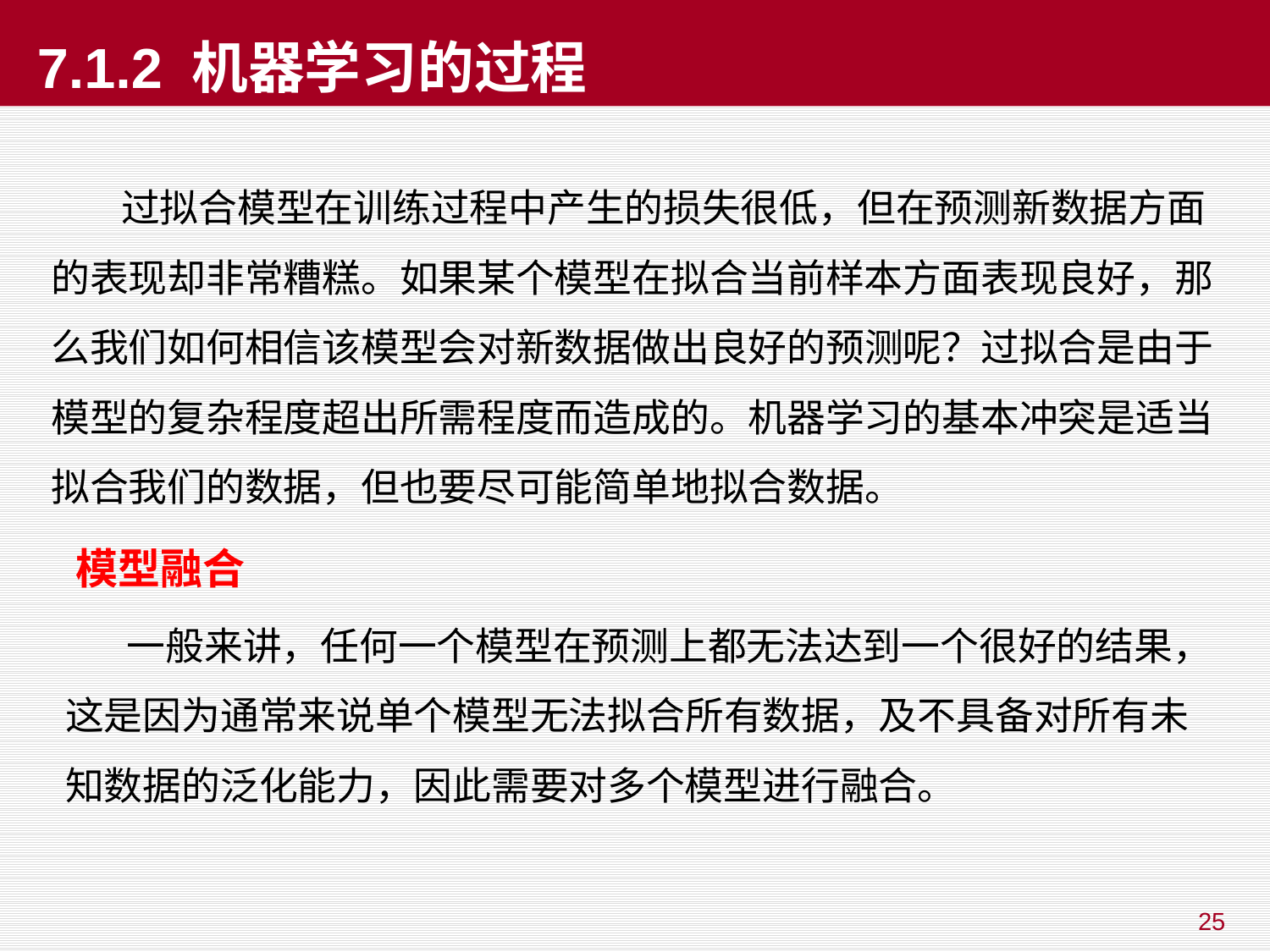

# 7.1.2 机器学习的过程
       过拟合模型在训练过程中产生的损失很低，但在预测新数据方面的表现却非常糟糕。如果某个模型在拟合当前样本方面表现良好，那么我们如何相信该模型会对新数据做出良好的预测呢？过拟合是由于模型的复杂程度超出所需程度而造成的。机器学习的基本冲突是适当拟合我们的数据，但也要尽可能简单地拟合数据。
模型融合
      一般来讲，任何一个模型在预测上都无法达到一个很好的结果，这是因为通常来说单个模型无法拟合所有数据，及不具备对所有未知数据的泛化能力，因此需要对多个模型进行融合。
25